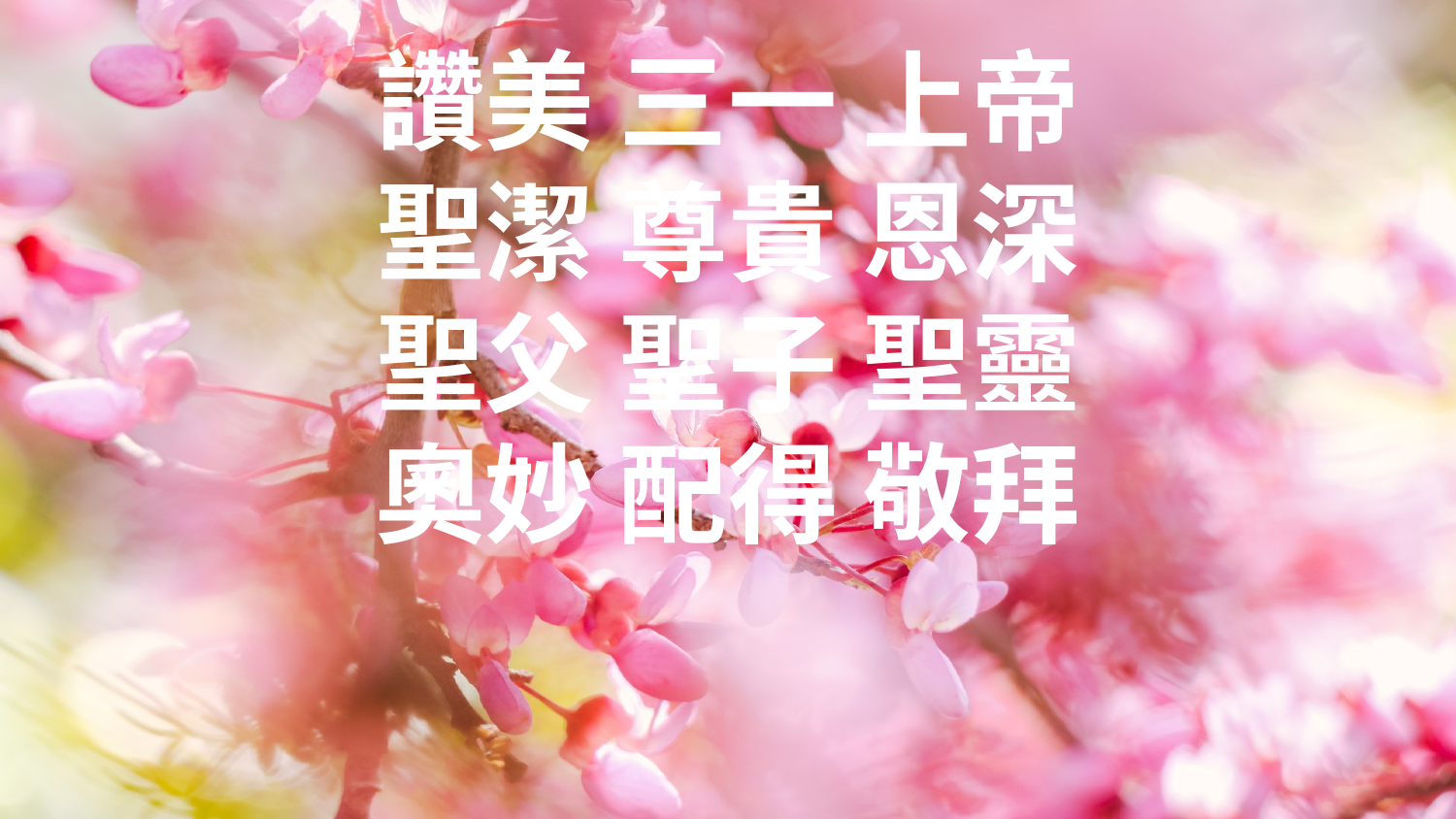

讚美 三一 上帝
聖潔 尊貴 恩深
聖父 聖子 聖靈
奧妙 配得 敬拜